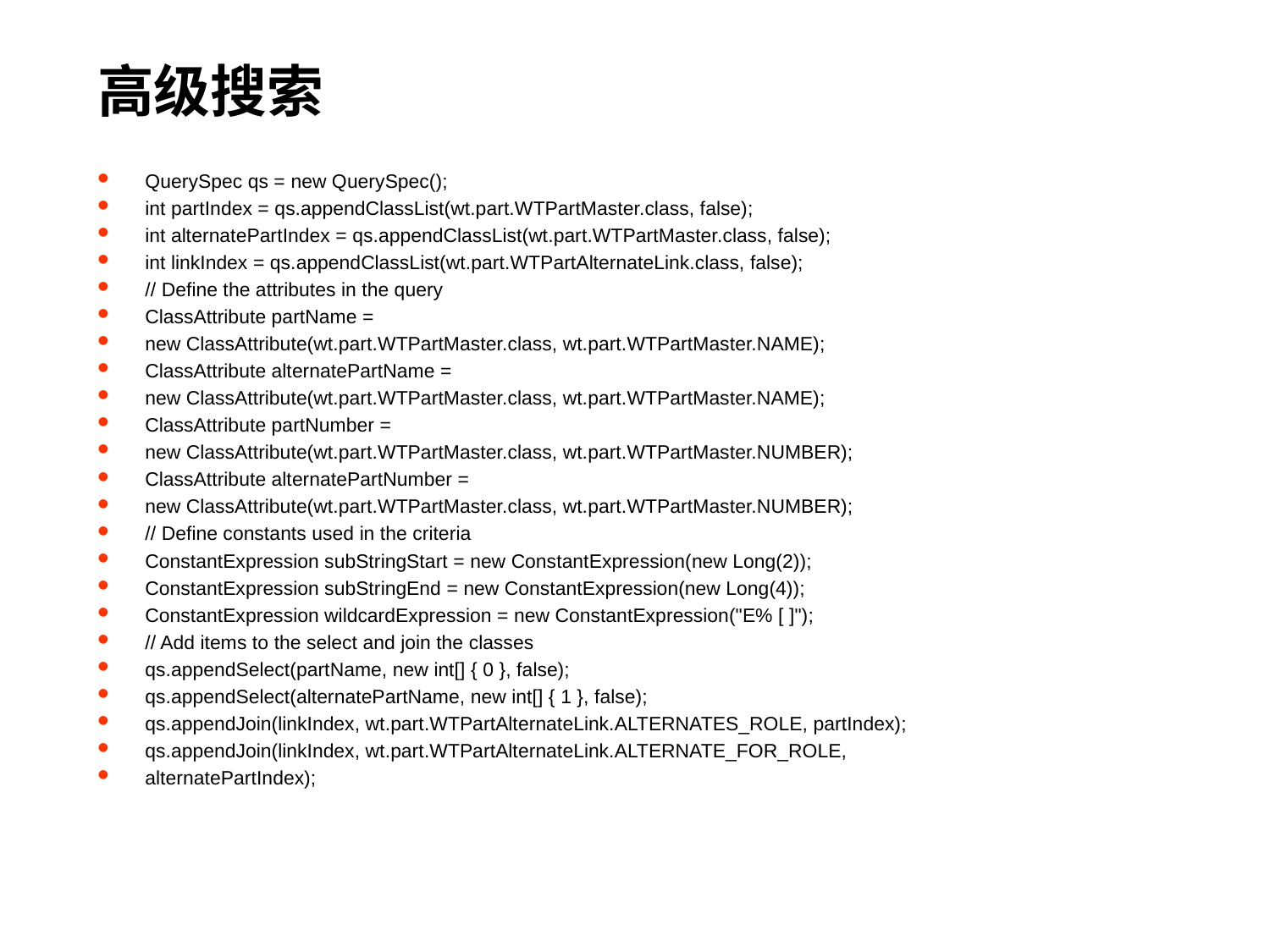

# 高级搜索
QuerySpec qs = new QuerySpec();
int partIndex = qs.appendClassList(wt.part.WTPartMaster.class, false);
int alternatePartIndex = qs.appendClassList(wt.part.WTPartMaster.class, false);
int linkIndex = qs.appendClassList(wt.part.WTPartAlternateLink.class, false);
// Define the attributes in the query
ClassAttribute partName =
new ClassAttribute(wt.part.WTPartMaster.class, wt.part.WTPartMaster.NAME);
ClassAttribute alternatePartName =
new ClassAttribute(wt.part.WTPartMaster.class, wt.part.WTPartMaster.NAME);
ClassAttribute partNumber =
new ClassAttribute(wt.part.WTPartMaster.class, wt.part.WTPartMaster.NUMBER);
ClassAttribute alternatePartNumber =
new ClassAttribute(wt.part.WTPartMaster.class, wt.part.WTPartMaster.NUMBER);
// Define constants used in the criteria
ConstantExpression subStringStart = new ConstantExpression(new Long(2));
ConstantExpression subStringEnd = new ConstantExpression(new Long(4));
ConstantExpression wildcardExpression = new ConstantExpression("E% [ ]");
// Add items to the select and join the classes
qs.appendSelect(partName, new int[] { 0 }, false);
qs.appendSelect(alternatePartName, new int[] { 1 }, false);
qs.appendJoin(linkIndex, wt.part.WTPartAlternateLink.ALTERNATES_ROLE, partIndex);
qs.appendJoin(linkIndex, wt.part.WTPartAlternateLink.ALTERNATE_FOR_ROLE,
alternatePartIndex);